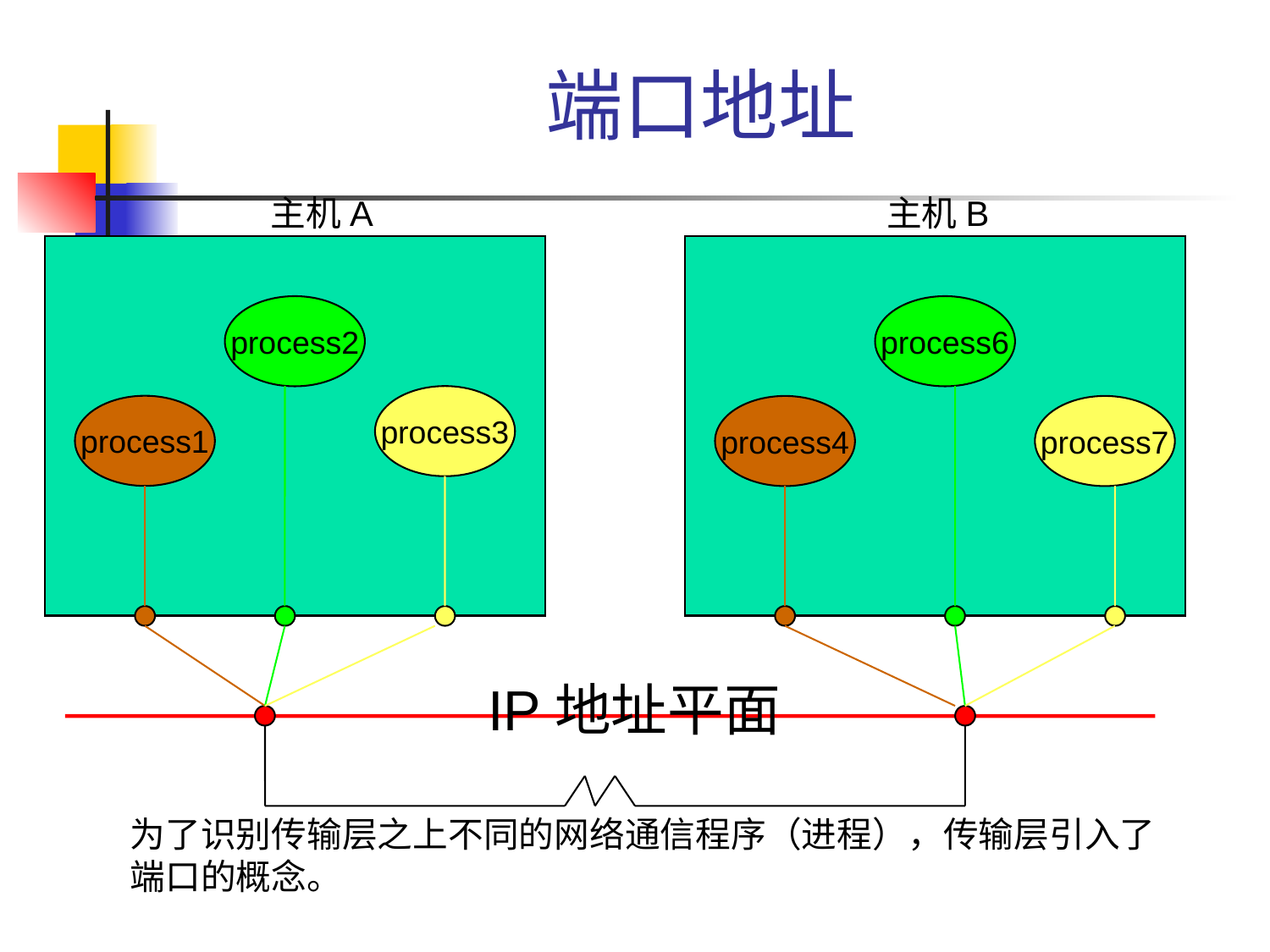

# 端口地址
主机A
主机B

process2
process6

process3

process1
process4
process7

IP地址平面

为了识别传输层之上不同的网络通信程序（进程），传输层引入了端口的概念。